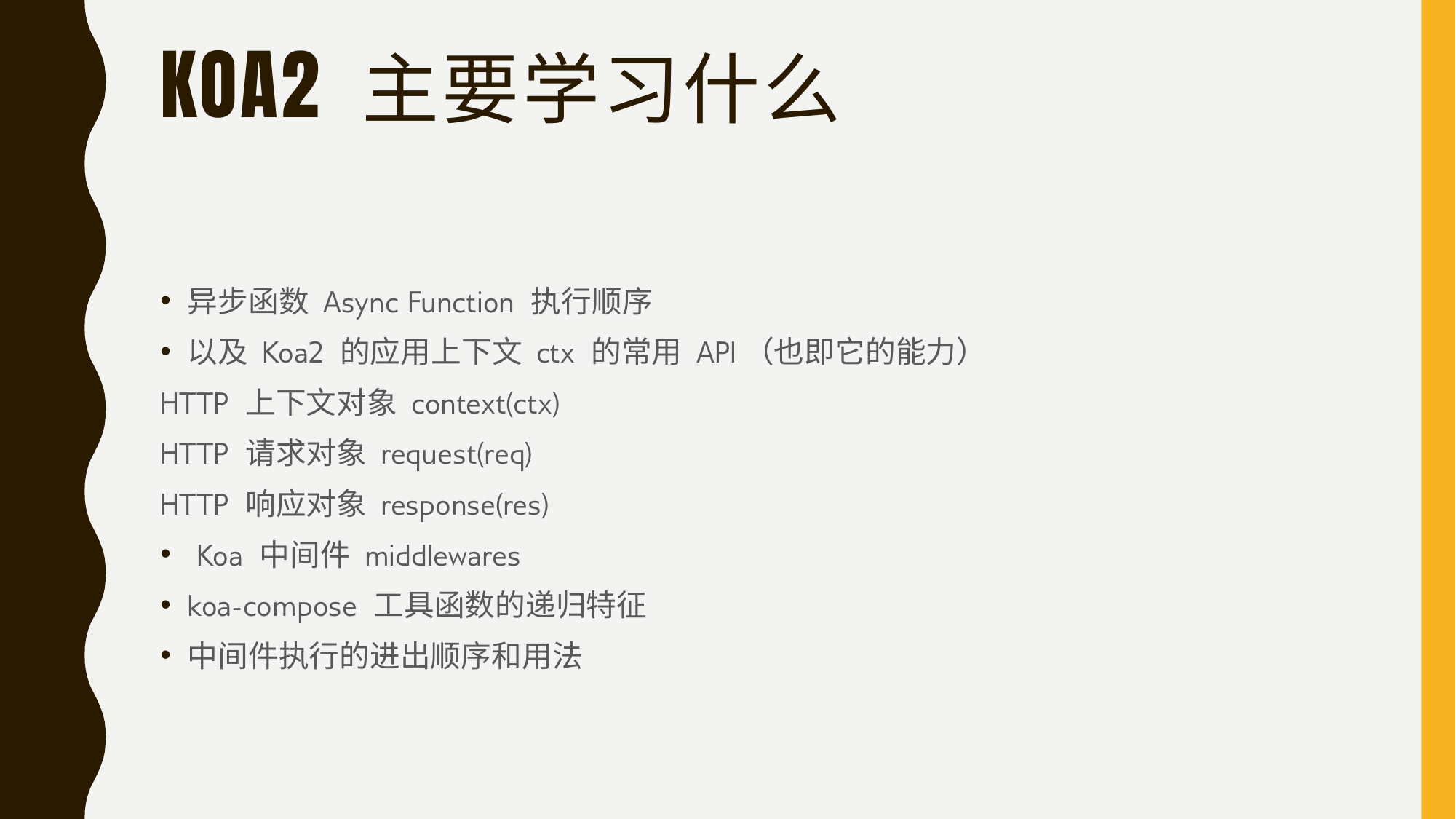

# Koa2 主要学习什么
异步函数 Async Function 执行顺序
以及 Koa2 的应用上下文 ctx 的常用 API（也即它的能力）
HTTP 上下文对象 context(ctx)
HTTP 请求对象 request(req)
HTTP 响应对象 response(res)
 Koa 中间件 middlewares
koa-compose 工具函数的递归特征
中间件执行的进出顺序和用法